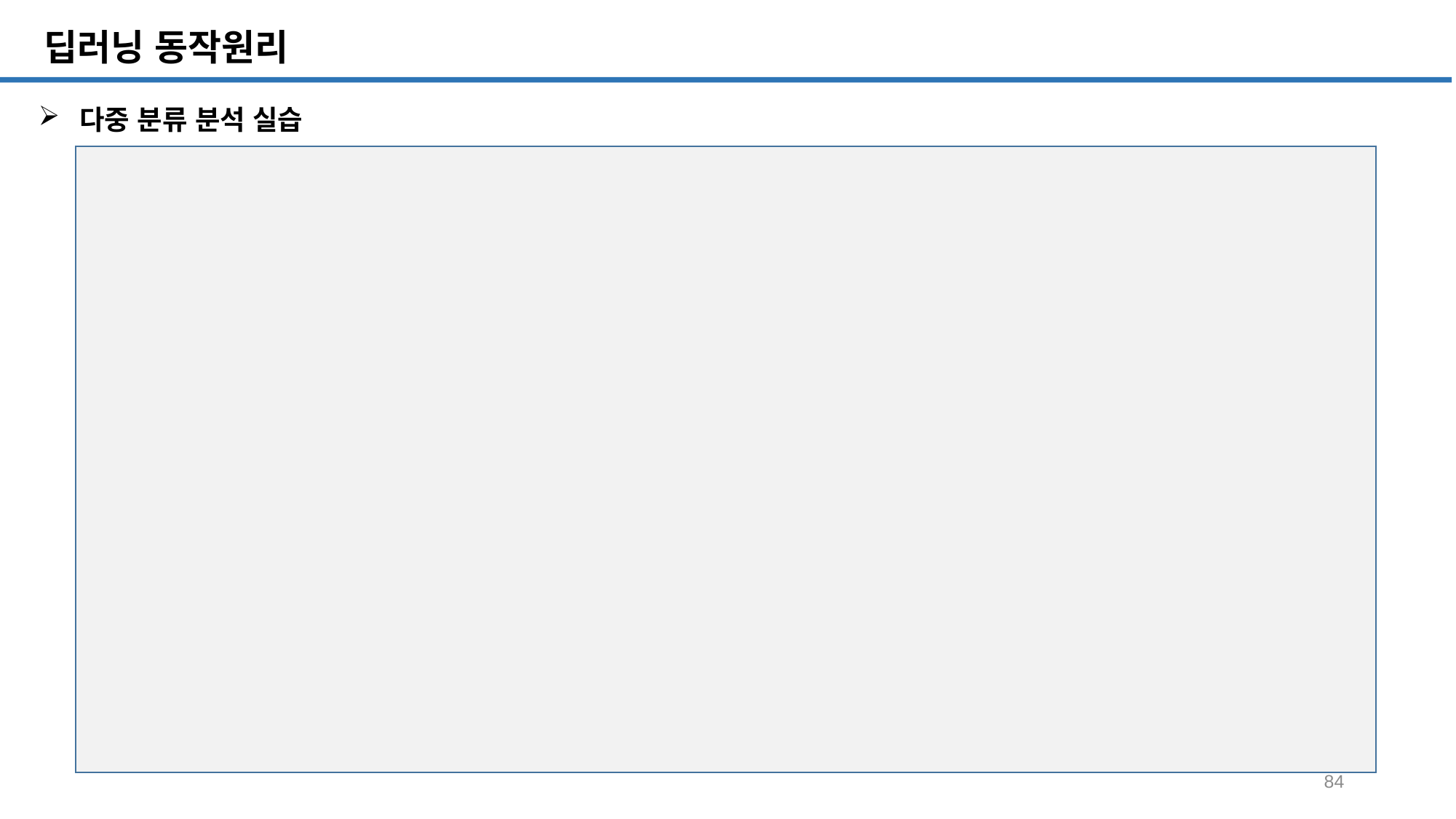

SQL 튜닝 개요
# 딥러닝 동작원리

다중 분류 분석 실습

84